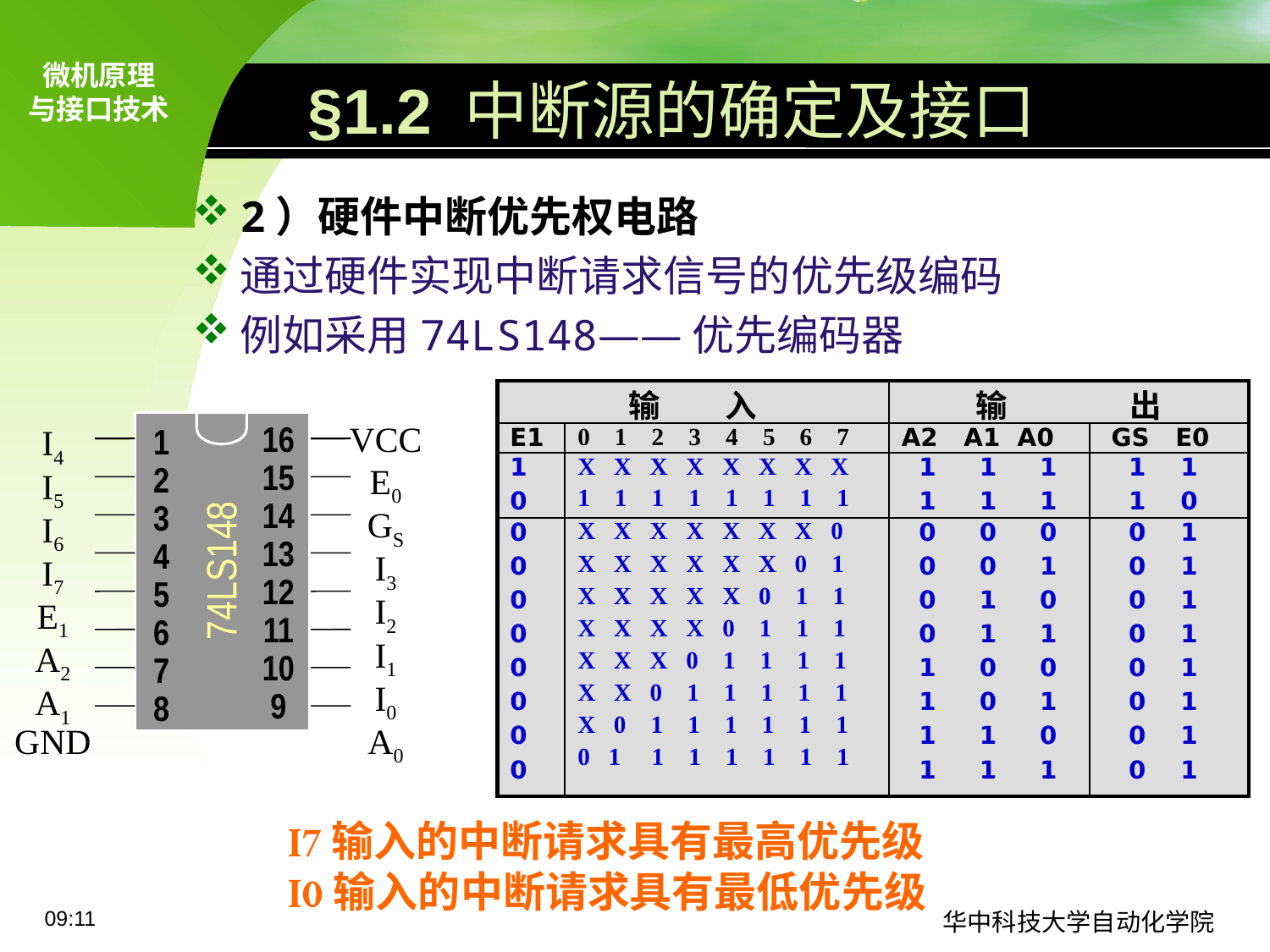

# §1.2 中断源的确定及接口
2）硬件中断优先权电路
通过硬件实现中断请求信号的优先级编码
例如采用74LS148——优先编码器
| 输 入 |  | 输 出 |  |
| --- | --- | --- | --- |
| E1 | 0 1 2 3 4 5 6 7 | A2 A1 A0 | GS E0 |
| 1 0 | X X X X X X X X 1 1 1 1 1 1 1 1 | 1 1 1 1 1 1 | 1 1 1 0 |
| 0 0 0 0 0 0 0 0 | X X X X X X X 0 X X X X X X 0 1 X X X X X 0 1 1 X X X X 0 1 1 1 X X X 0 1 1 1 1 X X 0 1 1 1 1 1 X 0 1 1 1 1 1 1 0 1 1 1 1 1 1 1 | 0 0 0 0 0 1 0 1 0 0 1 1 1 0 0 1 0 1 1 1 0 1 1 1 | 0 1 0 1 0 1 0 1 0 1 0 1 0 1 0 1 |

I4
I5
I6
I7
E1
A2
A1
GND
16
15
14
13
12
11
10
9
VCC
E0
GS
I3
I2
I1
I0
A0
1
2
3
4
5
6
7
8

74LS148

I7输入的中断请求具有最高优先级I0输入的中断请求具有最低优先级
09:11
华中科技大学自动化学院